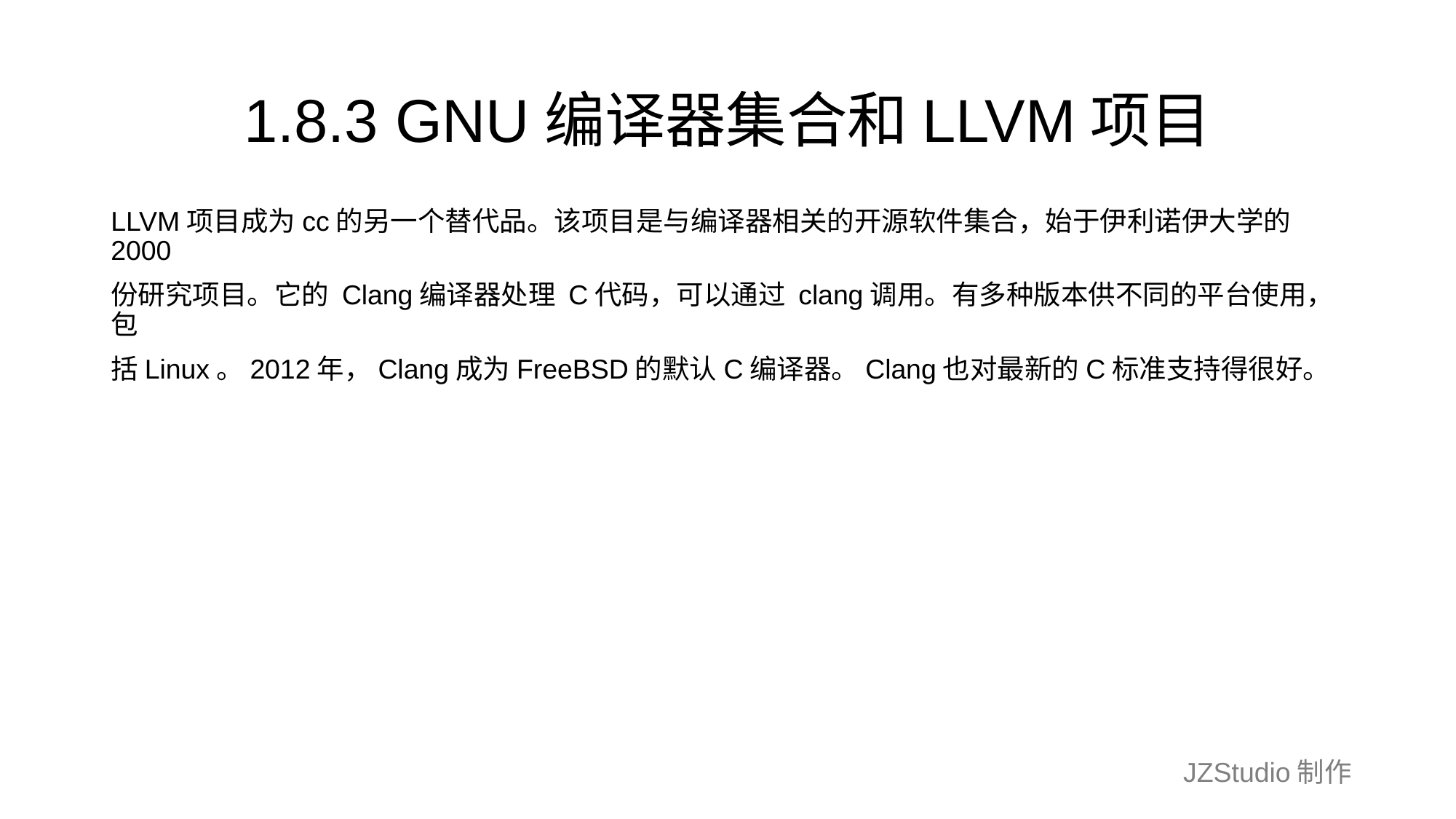

# 1.8.3 GNU编译器集合和LLVM项目
LLVM项目成为cc的另一个替代品。该项目是与编译器相关的开源软件集合，始于伊利诺伊大学的2000
份研究项目。它的 Clang编译器处理 C代码，可以通过 clang调用。有多种版本供不同的平台使用，包
括Linux。2012年，Clang成为FreeBSD的默认C编译器。Clang也对最新的C标准支持得很好。